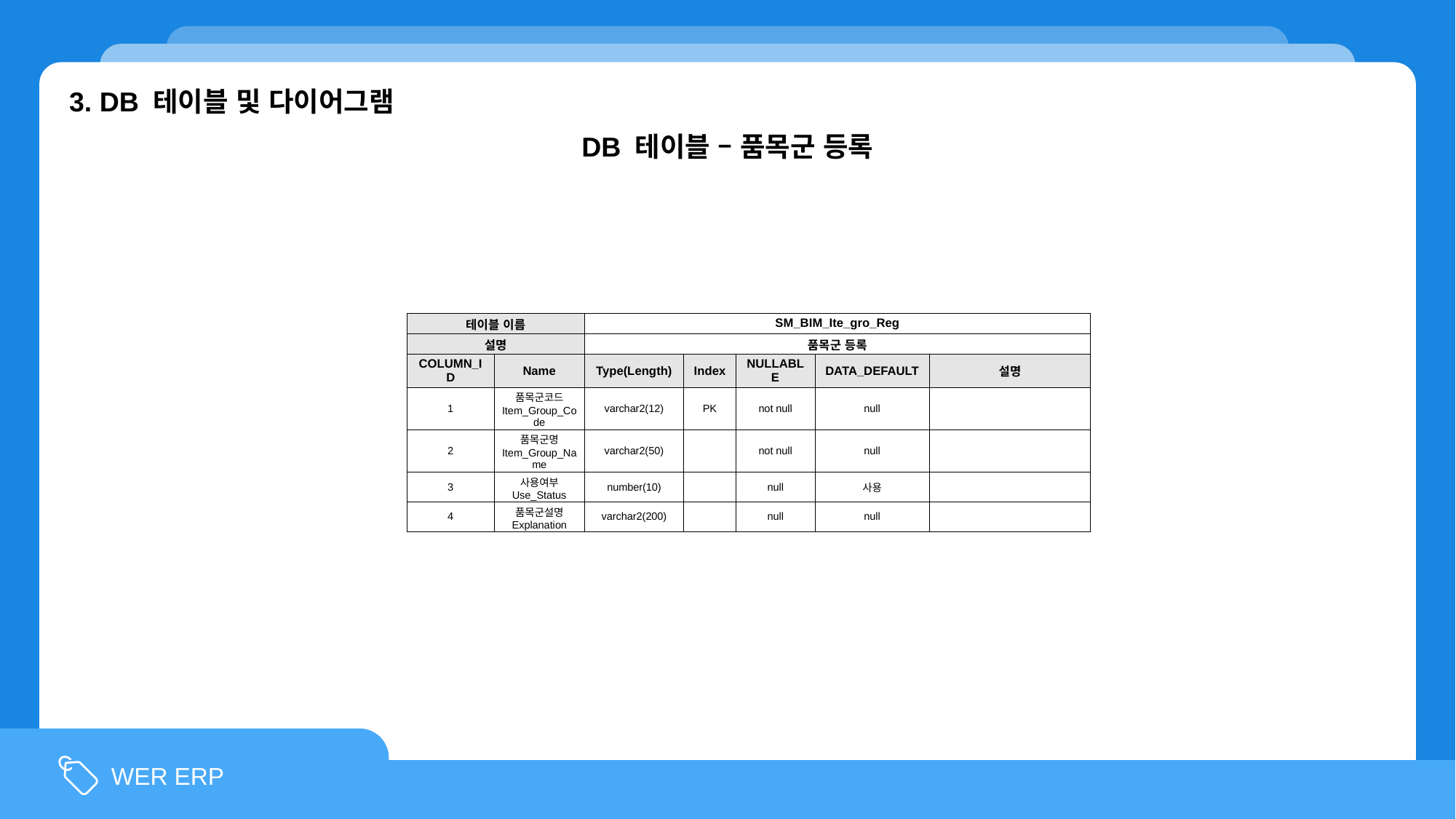

3. DB 테이블 및 다이어그램
DB 테이블 – 품목군 등록
| 테이블 이름 |  | SM\_BIM\_Ite\_gro\_Reg |  |  |  |  |
| --- | --- | --- | --- | --- | --- | --- |
| 설명 |  | 품목군 등록 |  |  |  |  |
| COLUMN\_ID | Name | Type(Length) | Index | NULLABLE | DATA\_DEFAULT | 설명 |
| 1 | 품목군코드 Item\_Group\_Code | varchar2(12) | PK | not null | null |  |
| 2 | 품목군명 Item\_Group\_Name | varchar2(50) |  | not null | null |  |
| 3 | 사용여부 Use\_Status | number(10) |  | null | 사용 |  |
| 4 | 품목군설명 Explanation | varchar2(200) |  | null | null |  |

WER ERP